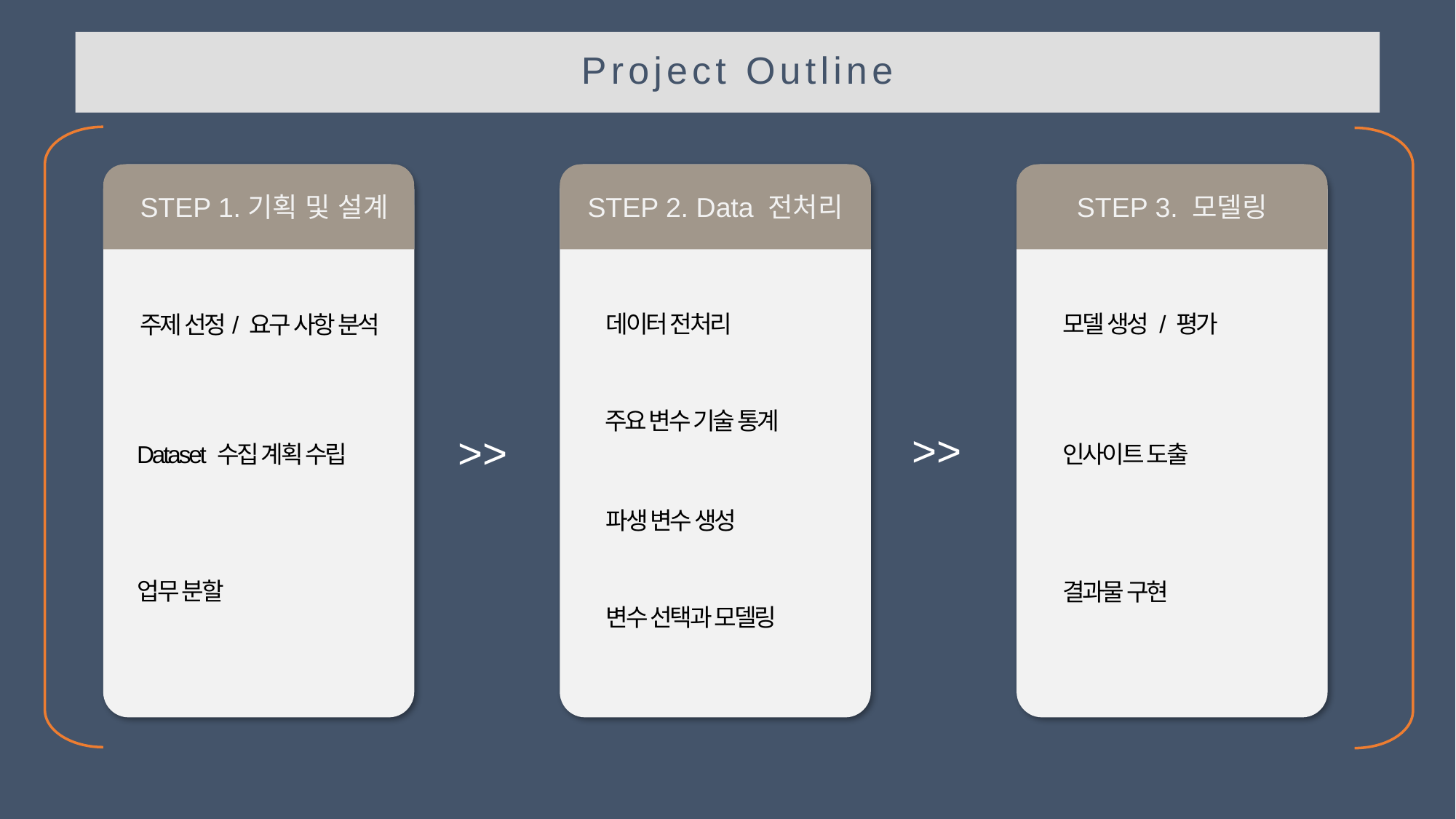

Project Outline

STEP 1.기획 및 설계
STEP 2. Data 전처리
STEP 3. 모델링
데이터 전처리
모델 생성 / 평가
주제 선정/ 요구 사항 분석
주요 변수 기술 통계
>>
>>
Dataset 수집 계획 수립
인사이트 도출
파생 변수 생성
업무 분할
결과물 구현
변수 선택과 모델링